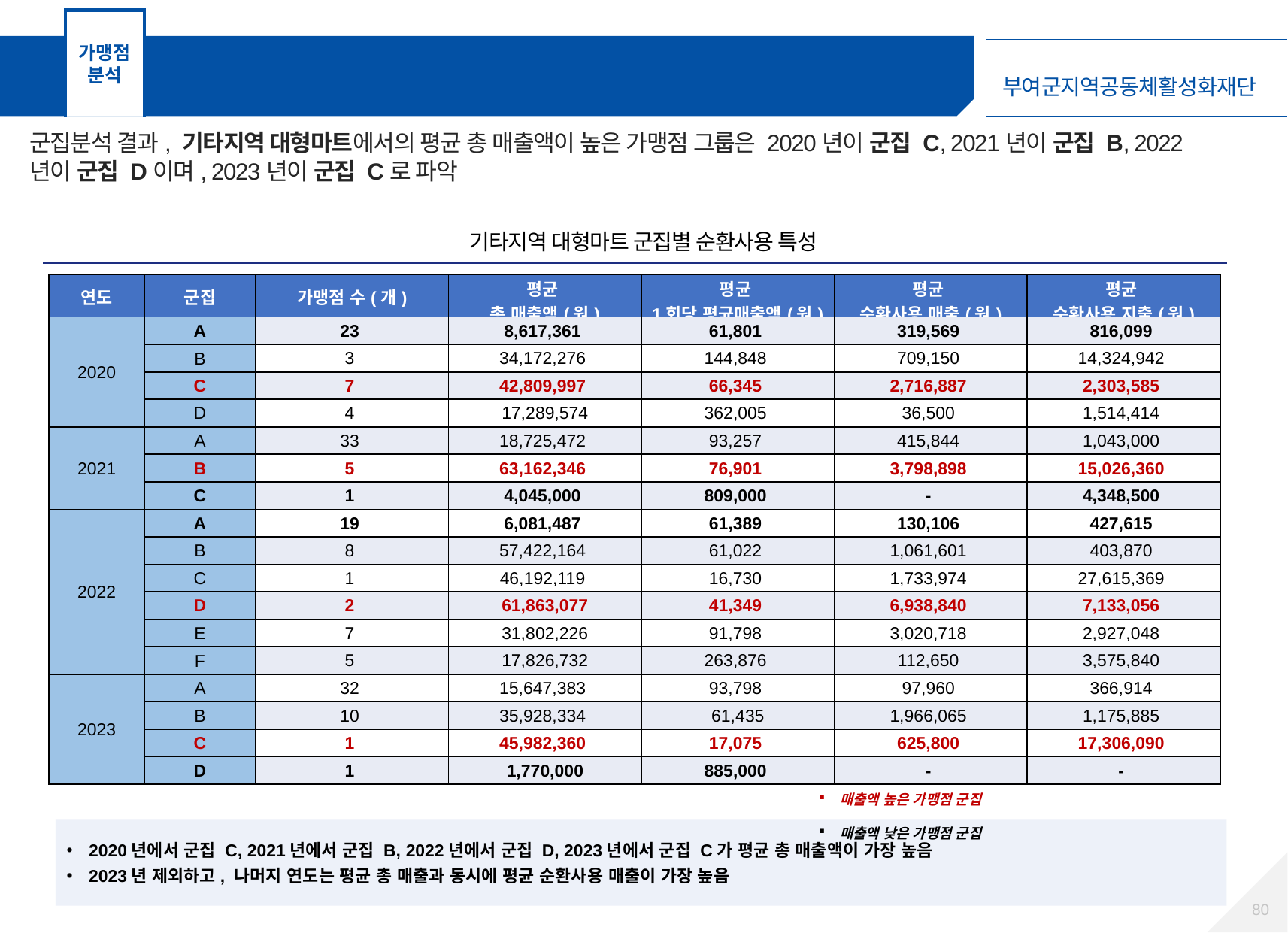

가맹점
분석
가맹점 군집분석 – 기타지역 대형마트 가맹점
군집분석 결과, 기타지역 대형마트에서의 평균 총 매출액이 높은 가맹점 그룹은 2020년이 군집 C, 2021년이 군집 B, 2022년이 군집 D이며, 2023년이 군집 C로 파악
기타지역 대형마트 군집별 순환사용 특성
| 연도 | 군집 | 가맹점 수(개) | 평균 총 매출액(원) | 평균 1회당 평균매출액(원) | 평균 순환사용 매출(원) | 평균 순환사용 지출(원) |
| --- | --- | --- | --- | --- | --- | --- |
| 2020 | A | 23 | 8,617,361 | 61,801 | 319,569 | 816,099 |
|  | B | 3 | 34,172,276 | 144,848 | 709,150 | 14,324,942 |
|  | C | 7 | 42,809,997 | 66,345 | 2,716,887 | 2,303,585 |
|  | D | 4 | 17,289,574 | 362,005 | 36,500 | 1,514,414 |
| 2021 | A | 33 | 18,725,472 | 93,257 | 415,844 | 1,043,000 |
|  | B | 5 | 63,162,346 | 76,901 | 3,798,898 | 15,026,360 |
|  | C | 1 | 4,045,000 | 809,000 | - | 4,348,500 |
| 2022 | A | 19 | 6,081,487 | 61,389 | 130,106 | 427,615 |
|  | B | 8 | 57,422,164 | 61,022 | 1,061,601 | 403,870 |
|  | C | 1 | 46,192,119 | 16,730 | 1,733,974 | 27,615,369 |
|  | D | 2 | 61,863,077 | 41,349 | 6,938,840 | 7,133,056 |
|  | E | 7 | 31,802,226 | 91,798 | 3,020,718 | 2,927,048 |
|  | F | 5 | 17,826,732 | 263,876 | 112,650 | 3,575,840 |
| 2023 | A | 32 | 15,647,383 | 93,798 | 97,960 | 366,914 |
|  | B | 10 | 35,928,334 | 61,435 | 1,966,065 | 1,175,885 |
|  | C | 1 | 45,982,360 | 17,075 | 625,800 | 17,306,090 |
|  | D | 1 | 1,770,000 | 885,000 | - | - |
매출액 높은 가맹점 군집

매출액 낮은 가맹점 군집
2020년에서 군집 C, 2021년에서 군집 B, 2022년에서 군집 D, 2023년에서 군집 C가 평균 총 매출액이 가장 높음
2023년 제외하고, 나머지 연도는 평균 총 매출과 동시에 평균 순환사용 매출이 가장 높음
80